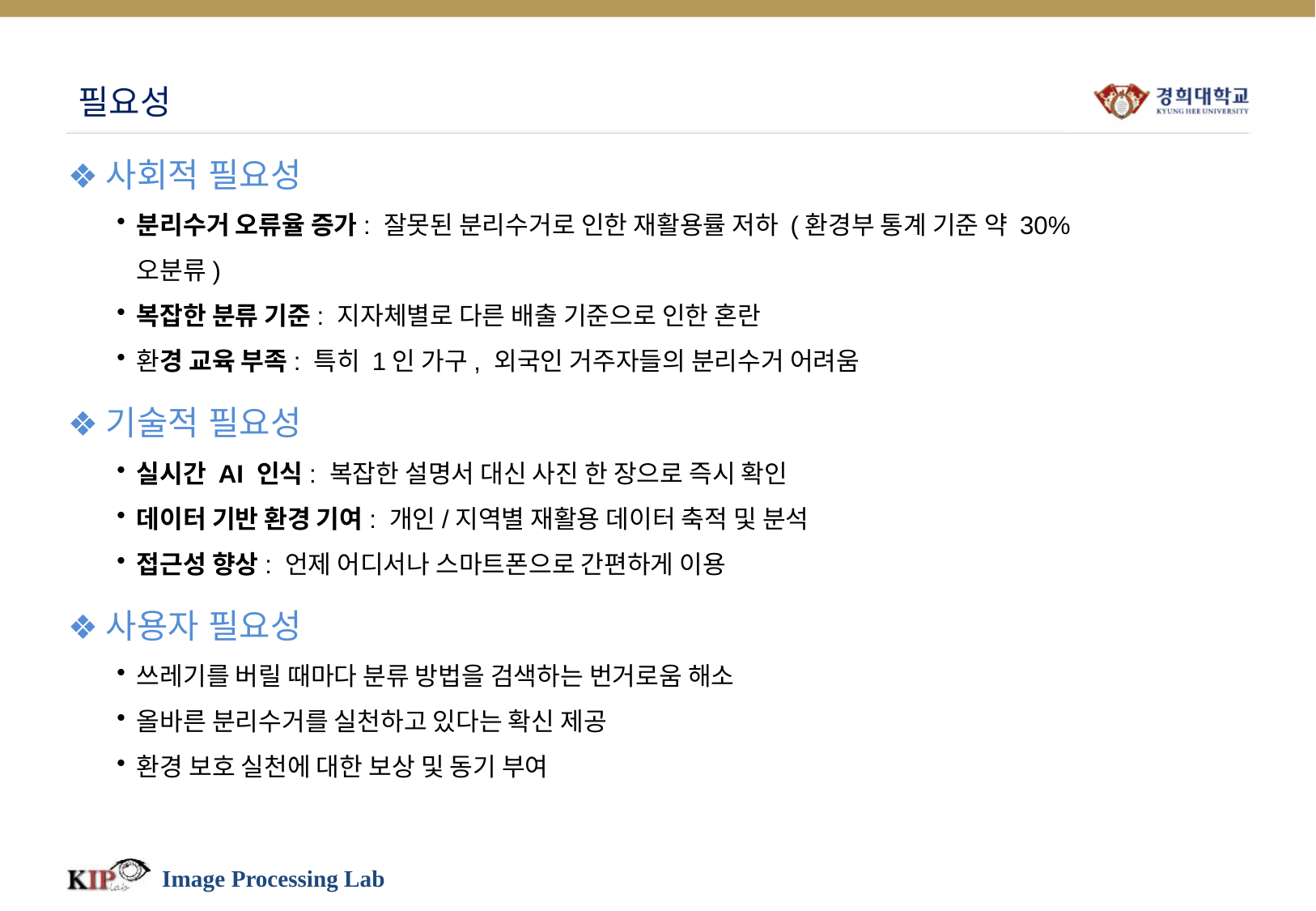

# 필요성
사회적 필요성
분리수거 오류율 증가: 잘못된 분리수거로 인한 재활용률 저하 (환경부 통계 기준 약 30% 오분류)
복잡한 분류 기준: 지자체별로 다른 배출 기준으로 인한 혼란
환경 교육 부족: 특히 1인 가구, 외국인 거주자들의 분리수거 어려움

기술적 필요성
실시간 AI 인식: 복잡한 설명서 대신 사진 한 장으로 즉시 확인
데이터 기반 환경 기여: 개인/지역별 재활용 데이터 축적 및 분석
접근성 향상: 언제 어디서나 스마트폰으로 간편하게 이용

사용자 필요성
쓰레기를 버릴 때마다 분류 방법을 검색하는 번거로움 해소
올바른 분리수거를 실천하고 있다는 확신 제공
환경 보호 실천에 대한 보상 및 동기 부여
Image Processing Lab